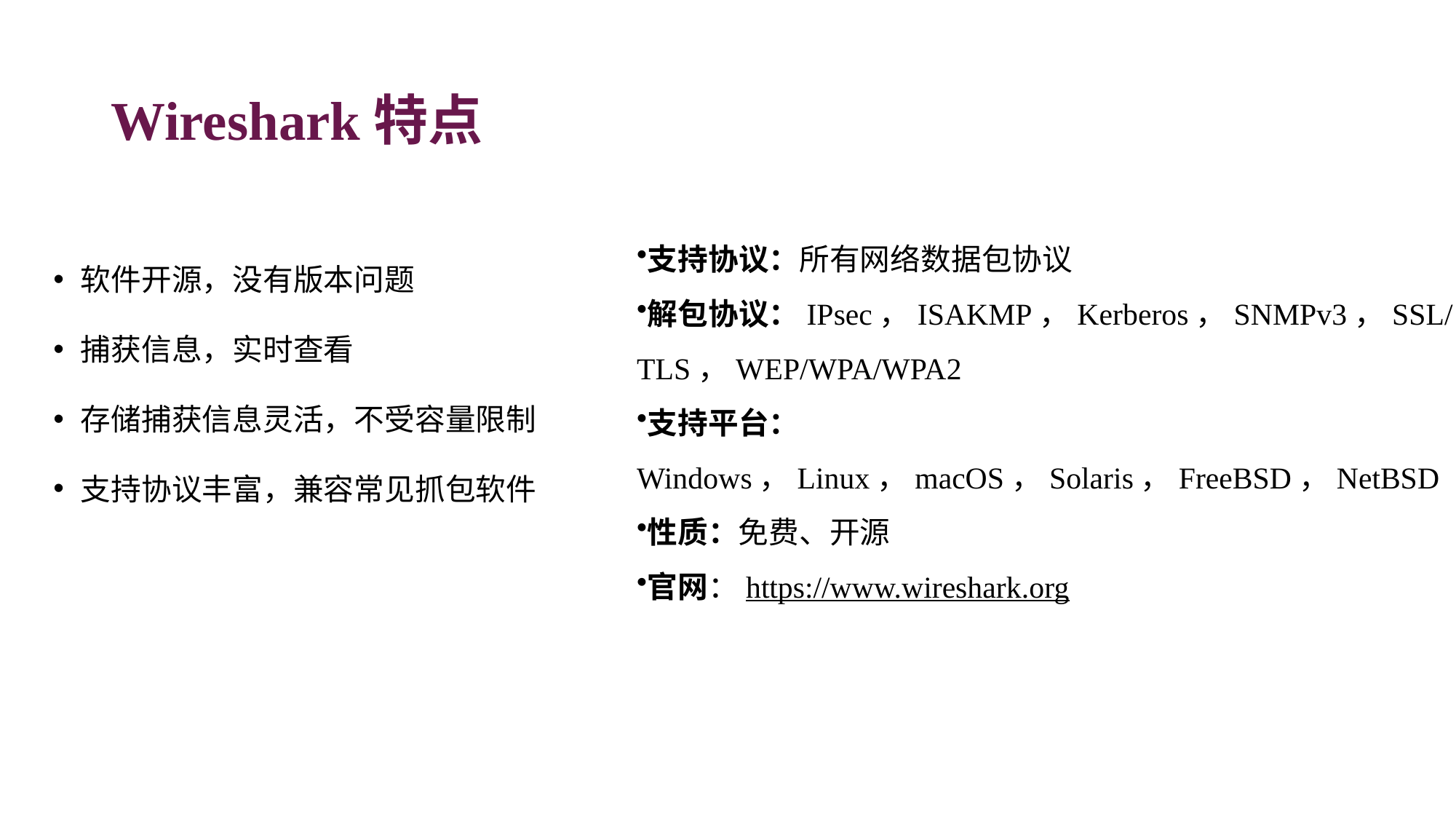

# Wireshark特点

支持协议：所有网络数据包协议
解包协议：IPsec，ISAKMP，Kerberos，SNMPv3，SSL/TLS，WEP/WPA/WPA2
支持平台：Windows，Linux，macOS，Solaris，FreeBSD，NetBSD
性质：免费、开源
官网：https://www.wireshark.org

软件开源，没有版本问题
捕获信息，实时查看
存储捕获信息灵活，不受容量限制
支持协议丰富，兼容常见抓包软件